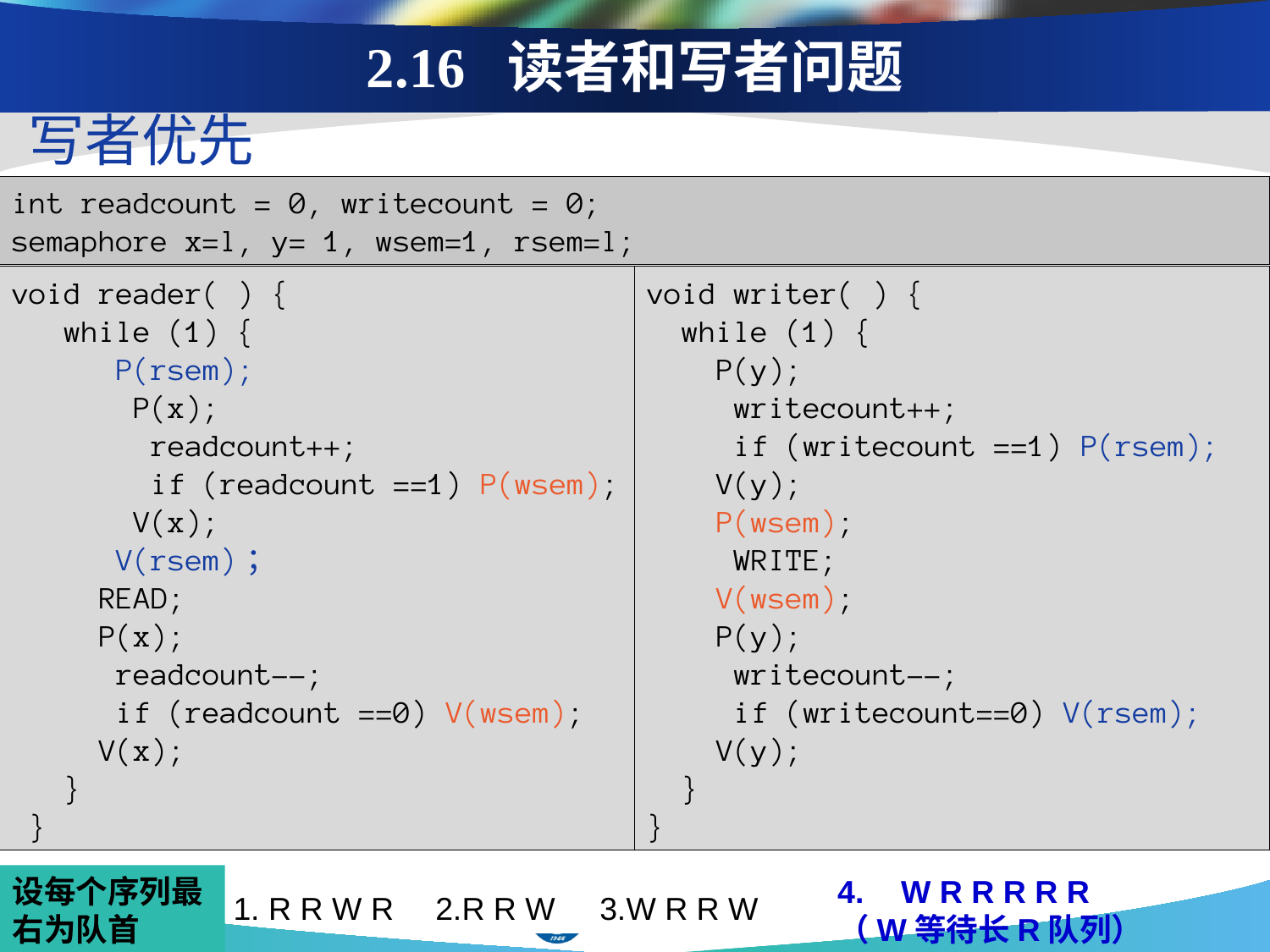

# 2.16  读者和写者问题
写者优先
int readcount = 0, writecount = 0;
semaphore x=l, y= 1, wsem=1, rsem=l;
void reader( ) {
   while (1) {
      P(rsem);
       P(x);
        readcount++;
        if (readcount ==1) P(wsem);
       V(x);
      V(rsem)；
     READ;
     P(x);
      readcount--;
      if (readcount ==0) V(wsem);
     V(x);
   }
 }
void writer( ) {
  while (1) {
    P(y);
     writecount++;
     if (writecount ==1) P(rsem);
    V(y);
    P(wsem);
     WRITE;
    V(wsem);
    P(y);
     writecount--;
     if (writecount==0) V(rsem);
    V(y);
  }
}
设每个序列最右为队首
W R R R R R
（W等待长R队列）
1. R R W R
2.R R W
3.W R R W